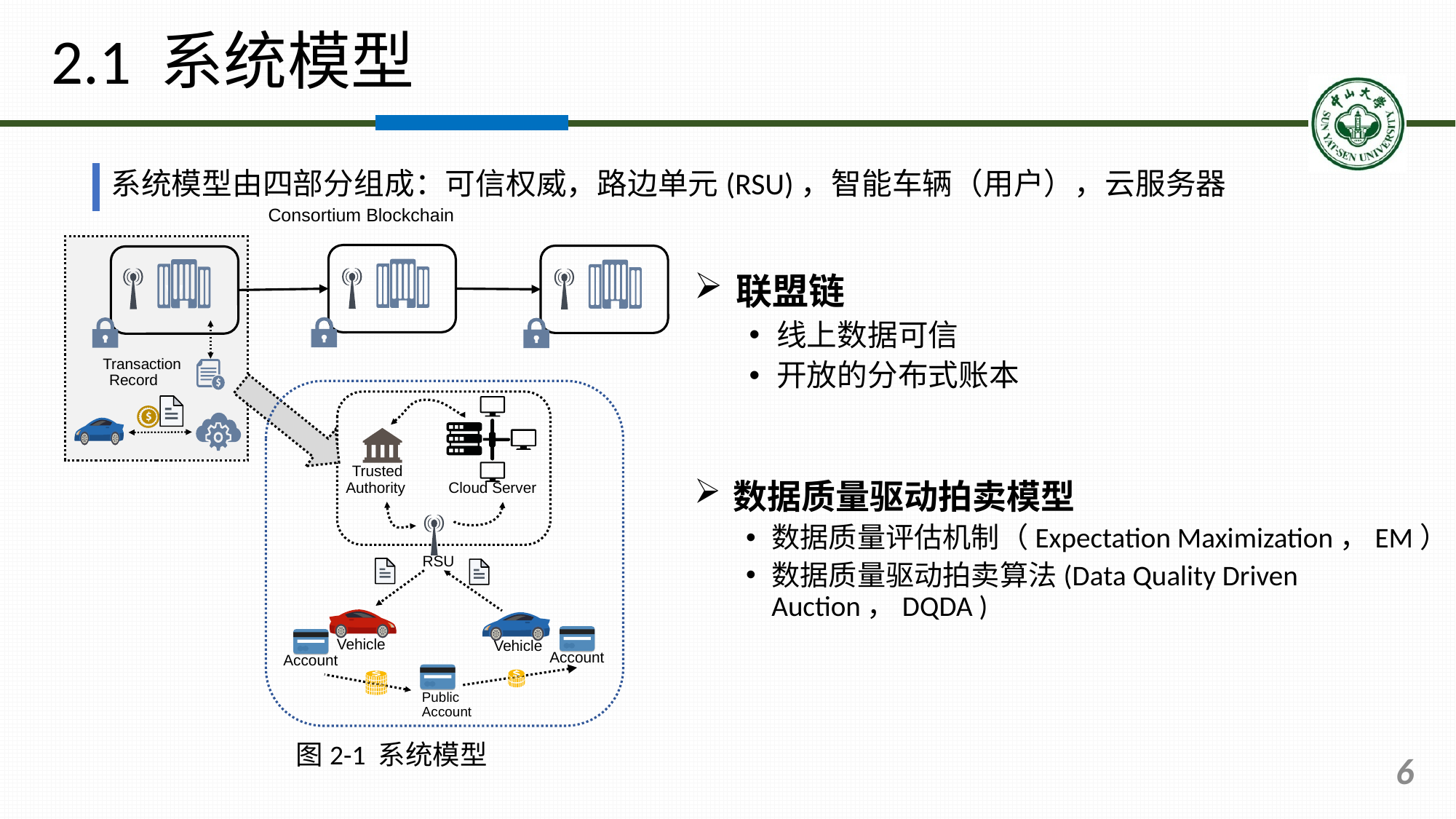

# 2.1 系统模型
系统模型由四部分组成：可信权威，路边单元(RSU)，智能车辆（用户），云服务器

联盟链
线上数据可信
开放的分布式账本
Consortium Blockchain

v

v

v

  Transaction
   Record

  Trusted Authority
Cloud Server

RSU

Account

Account
Vehicle
Vehicle

Public Account

数据质量驱动拍卖模型
数据质量评估机制（Expectation Maximization，EM）
数据质量驱动拍卖算法(Data Quality Driven Auction，DQDA )
图2-1 系统模型
6